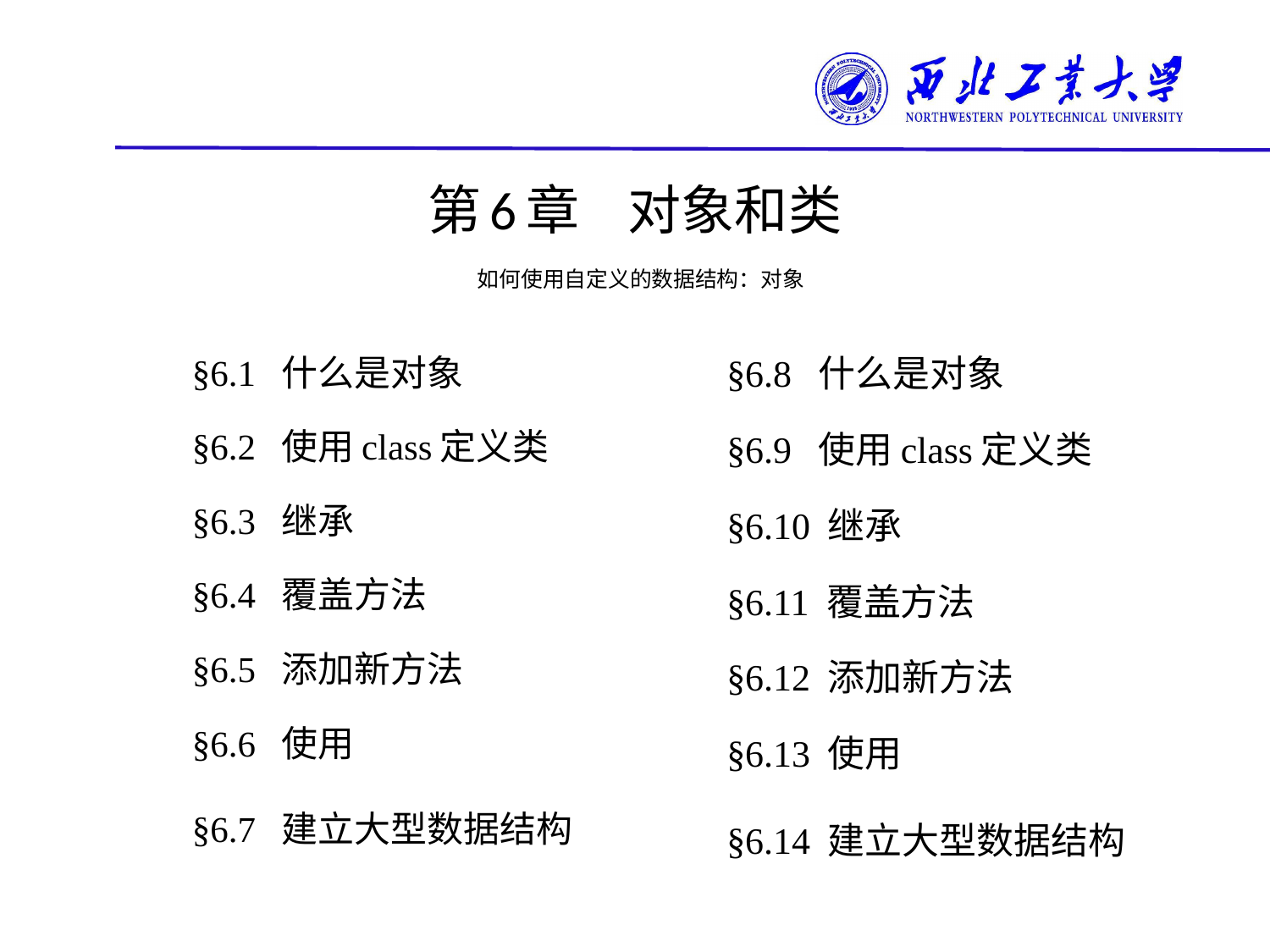

# 第6章    对象和类 如何使用自定义的数据结构：对象
§6.1  什么是对象
§6.2  使用class定义类
§6.3  继承
§6.4  覆盖方法
§6.5  添加新方法
§6.6  使用
§6.7  建立大型数据结构
§6.8  什么是对象
§6.9  使用class定义类
§6.10 继承
§6.11 覆盖方法
§6.12 添加新方法
§6.13 使用
§6.14 建立大型数据结构